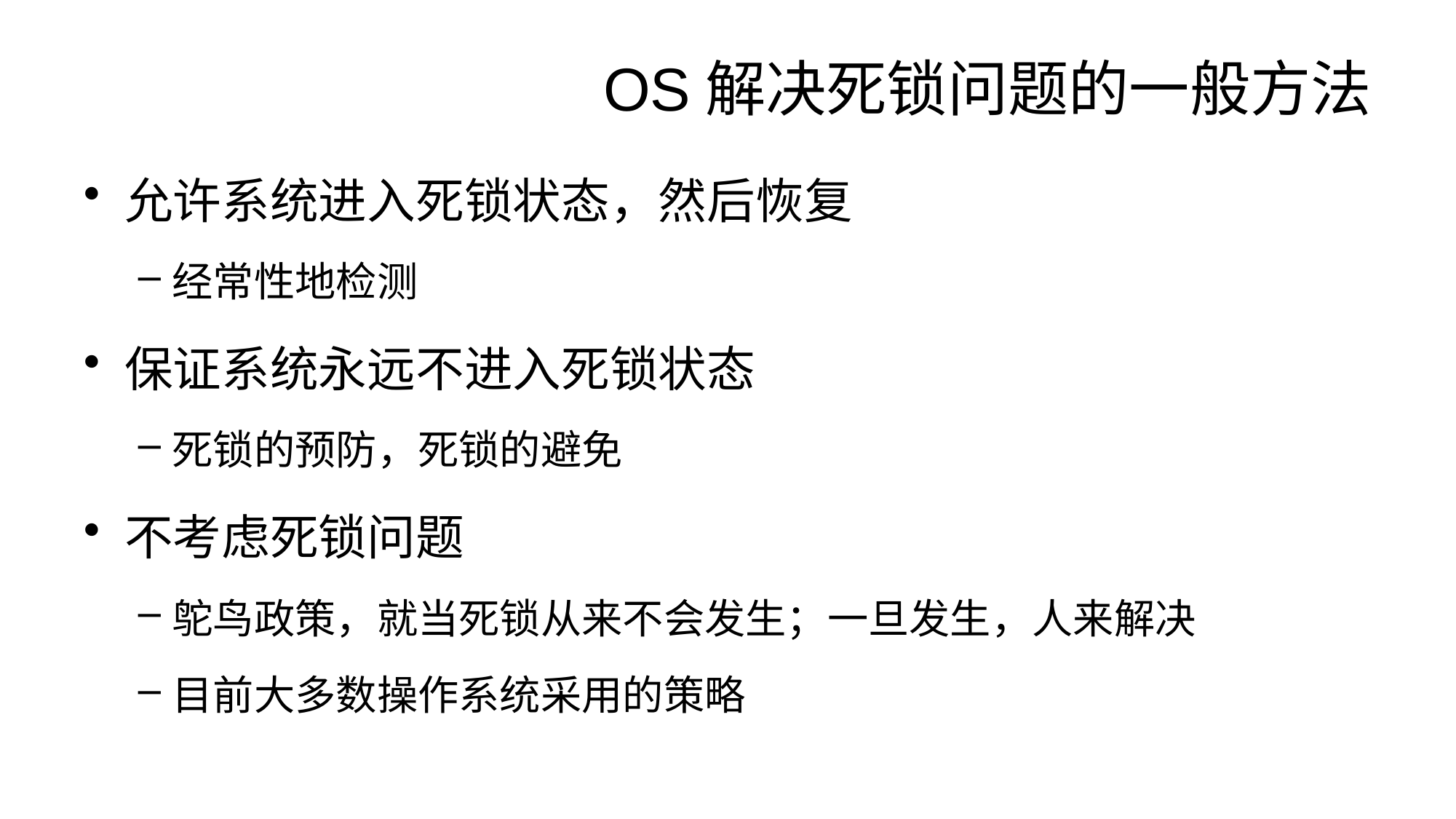

# OS解决死锁问题的一般方法
允许系统进入死锁状态，然后恢复
经常性地检测
保证系统永远不进入死锁状态
死锁的预防，死锁的避免
不考虑死锁问题
鸵鸟政策，就当死锁从来不会发生；一旦发生，人来解决
目前大多数操作系统采用的策略